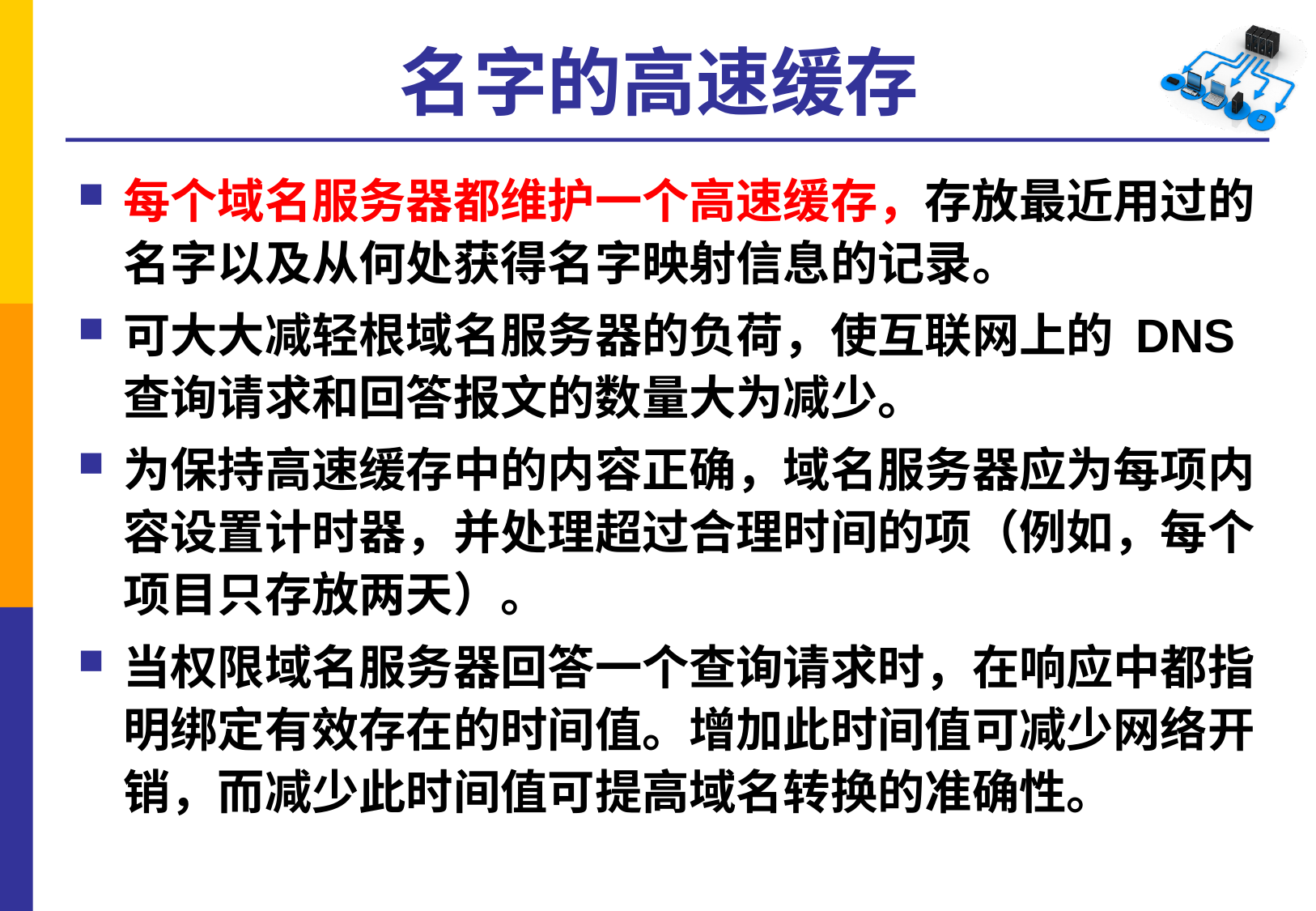

# 名字的高速缓存
每个域名服务器都维护一个高速缓存，存放最近用过的名字以及从何处获得名字映射信息的记录。
可大大减轻根域名服务器的负荷，使互联网上的 DNS 查询请求和回答报文的数量大为减少。
为保持高速缓存中的内容正确，域名服务器应为每项内容设置计时器，并处理超过合理时间的项（例如，每个项目只存放两天）。
当权限域名服务器回答一个查询请求时，在响应中都指明绑定有效存在的时间值。增加此时间值可减少网络开销，而减少此时间值可提高域名转换的准确性。